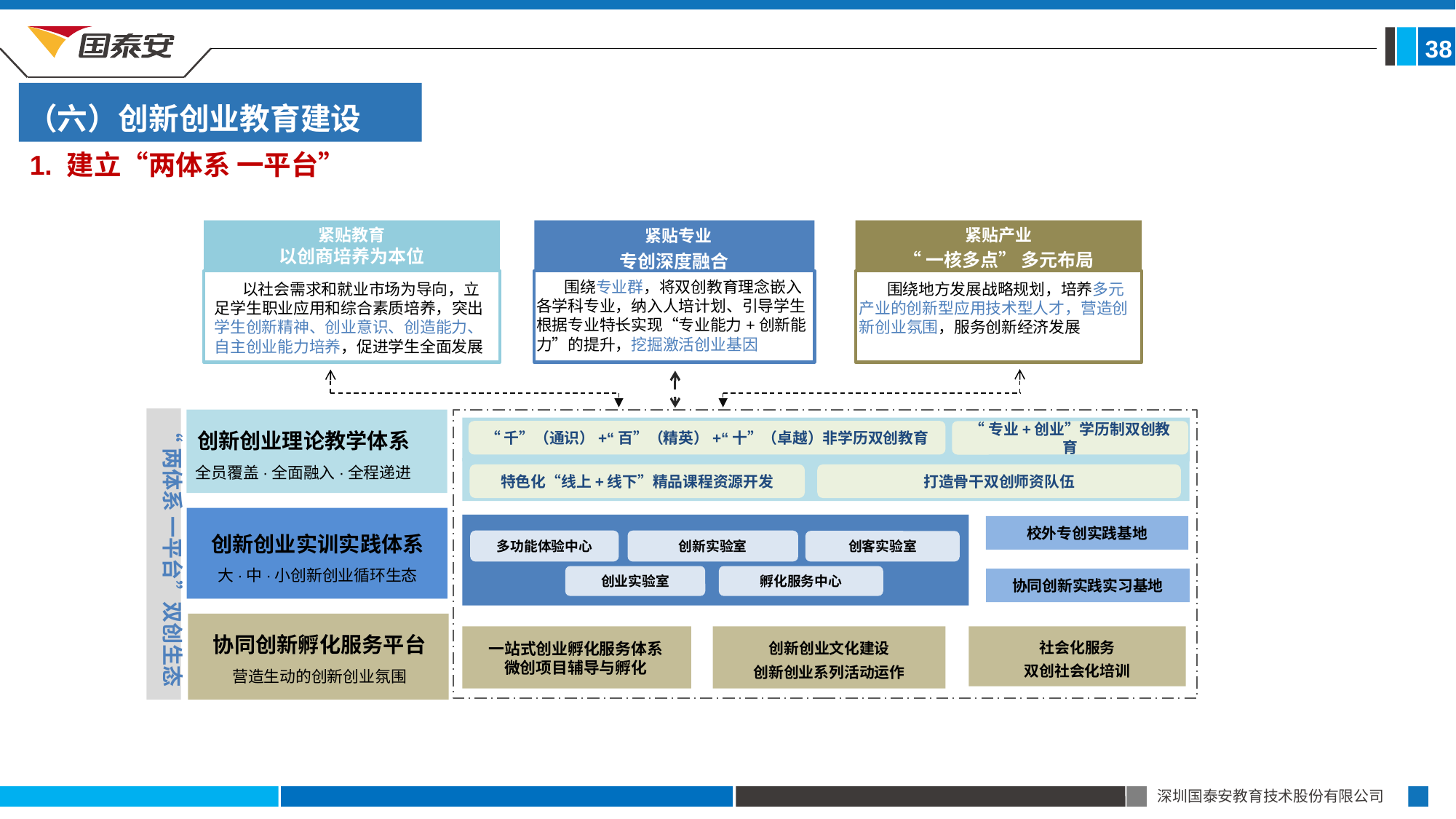

38
（六）创新创业教育建设

1. 建立“两体系 一平台”
紧贴教育
以创商培养为本位

       以社会需求和就业市场为导向，立足学生职业应用和综合素质培养，突出学生创新精神、创业意识、创造能力、自主创业能力培养，促进学生全面发展

紧贴产业
“一核多点” 多元布局

       围绕地方发展战略规划，培养多元产业的创新型应用技术型人才，营造创新创业氛围，服务创新经济发展

 紧贴专业
专创深度融合

       围绕专业群，将双创教育理念嵌入各学科专业，纳入人培计划、引导学生根据专业特长实现“专业能力+创新能力”的提升，挖掘激活创业基因

“两体系 一平台”双创生态

创新创业理论教学体系
全员覆盖·全面融入·全程递进

“千”（通识）+“百”（精英）+“十”（卓越）非学历双创教育
“专业+创业”学历制双创教育

特色化“线上+线下”精品课程资源开发
打造骨干双创师资队伍

创新创业实训实践体系
大·中·小创新创业循环生态

校外专创实践基地
多功能体验中心
创新实验室
创客实验室
创业实验室
孵化服务中心
协同创新实践实习基地

协同创新孵化服务平台
营造生动的创新创业氛围

创新创业文化建设
创新创业系列活动运作
社会化服务
双创社会化培训
一站式创业孵化服务体系
微创项目辅导与孵化